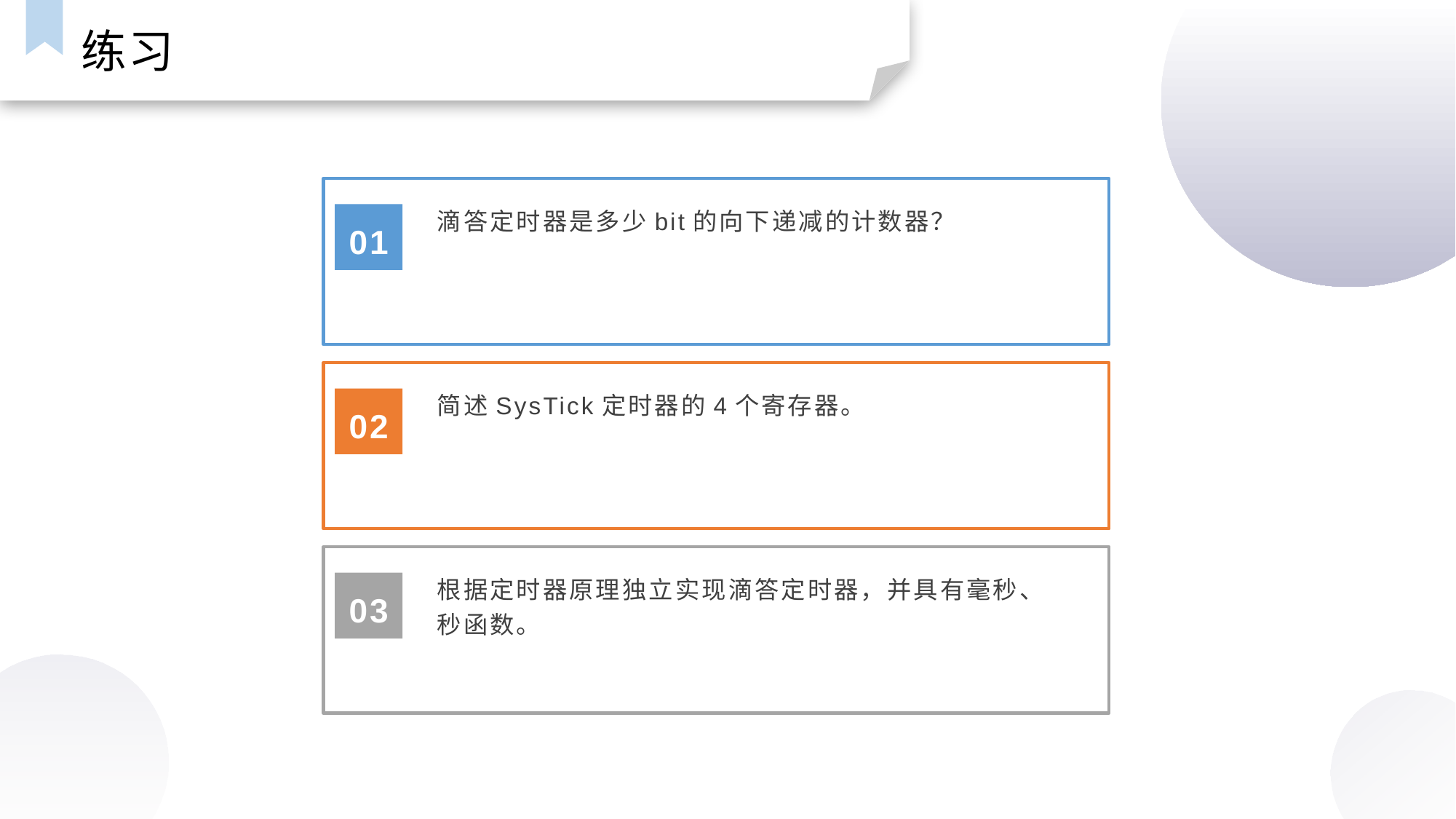

练习

滴答定时器是多少bit的向下递减的计数器？

01

简述SysTick定时器的4个寄存器。

02

根据定时器原理独立实现滴答定时器，并具有毫秒、秒函数。

03